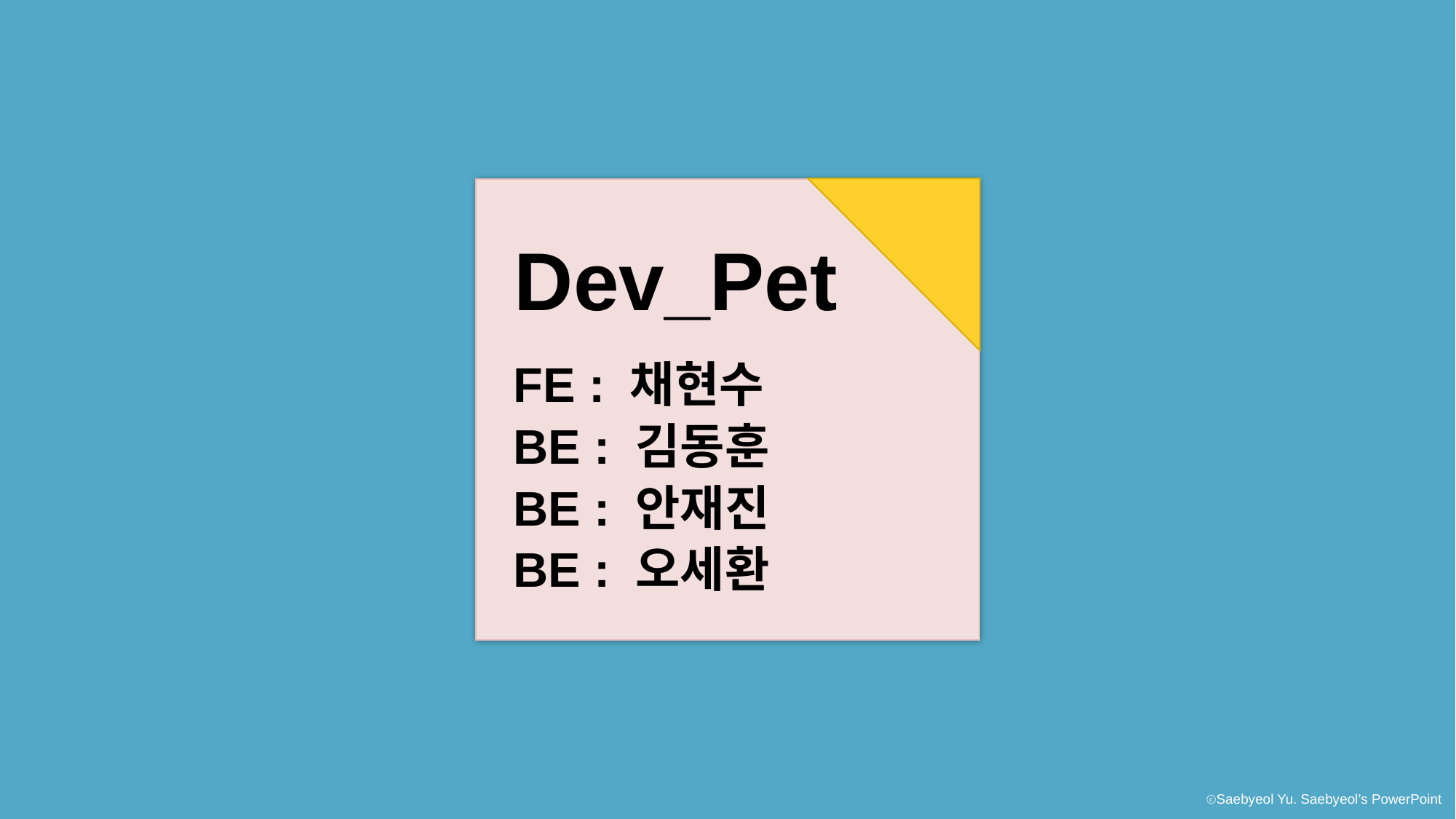

Dev_Pet
FE : 채현수
BE : 김동훈
BE : 안재진
BE : 오세환